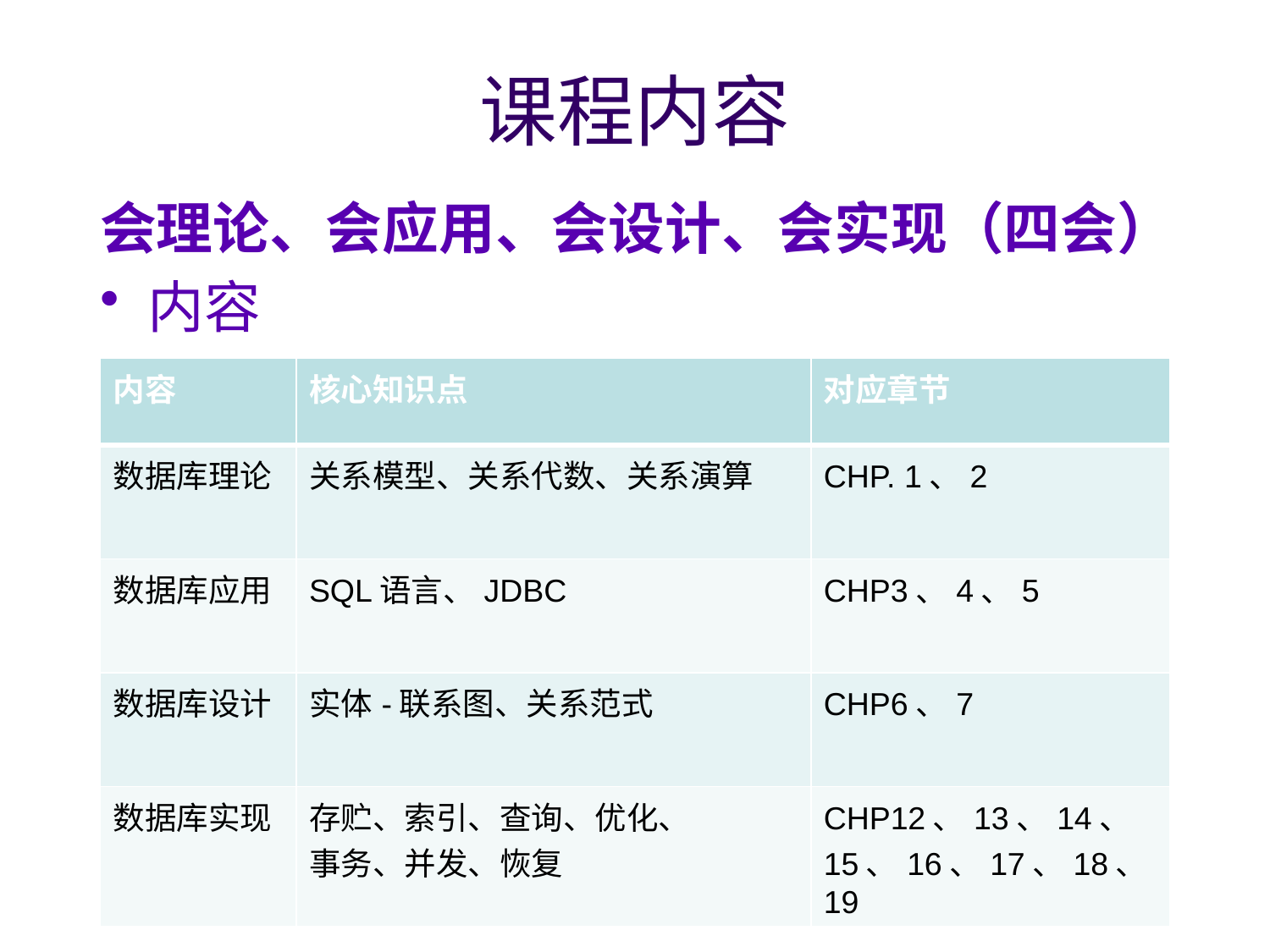

# 课程内容
会理论、会应用、会设计、会实现（四会）
内容

| 内容 | 核心知识点 | 对应章节 |
| --- | --- | --- |
| 数据库理论 | 关系模型、关系代数、关系演算 | CHP. 1、2 |
| 数据库应用 | SQL语言、JDBC | CHP3、4、5 |
| 数据库设计 | 实体-联系图、关系范式 | CHP6、7 |
| 数据库实现 | 存贮、索引、查询、优化、 事务、并发、恢复 | CHP12、13、14、15、16、17、18、19 |